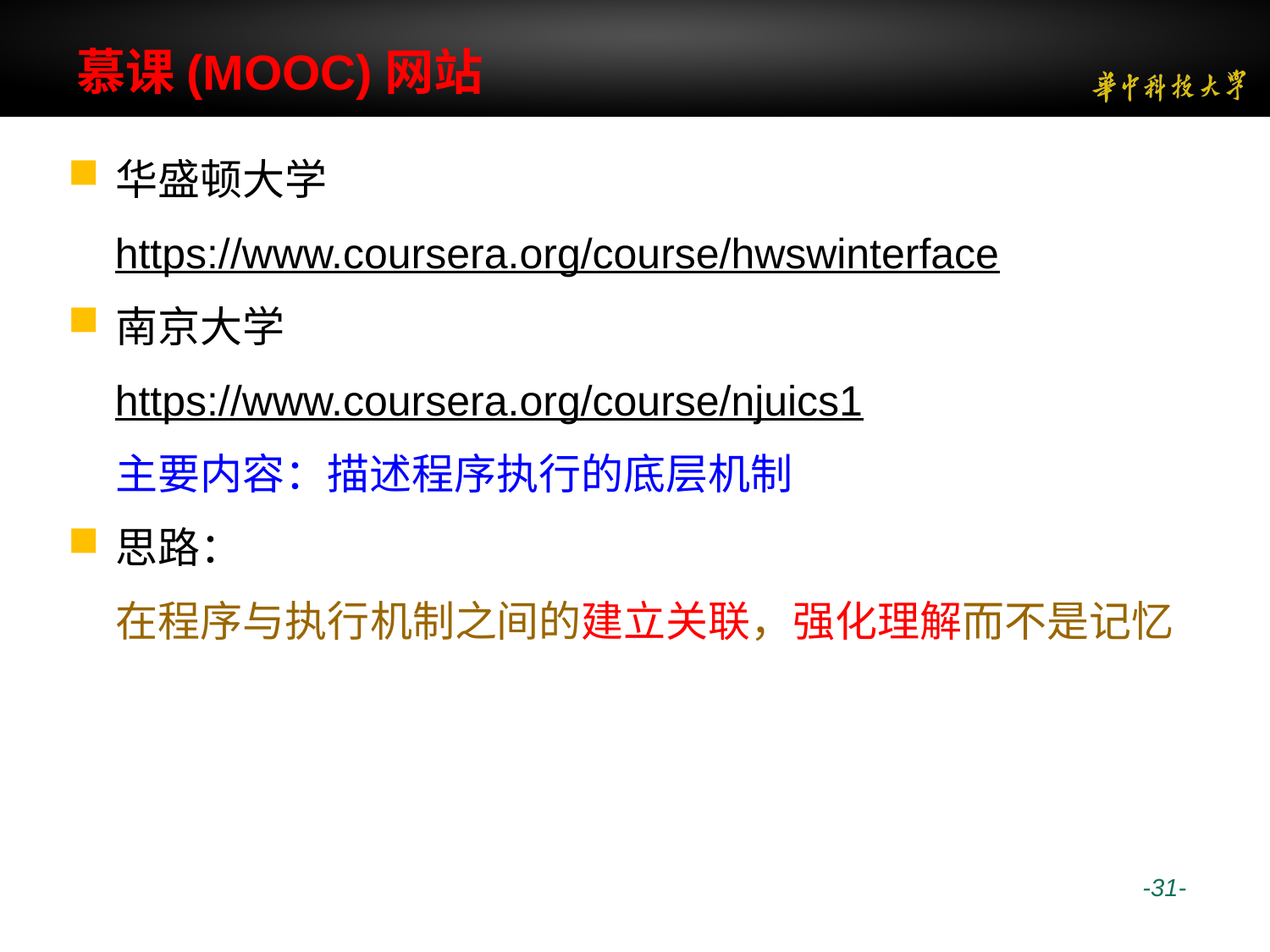

# 慕课(MOOC)网站
华盛顿大学
    https://www.coursera.org/course/hwswinterface
南京大学
    https://www.coursera.org/course/njuics1
    主要内容：描述程序执行的底层机制
思路：
    在程序与执行机制之间的建立关联，强化理解而不是记忆

 -31-